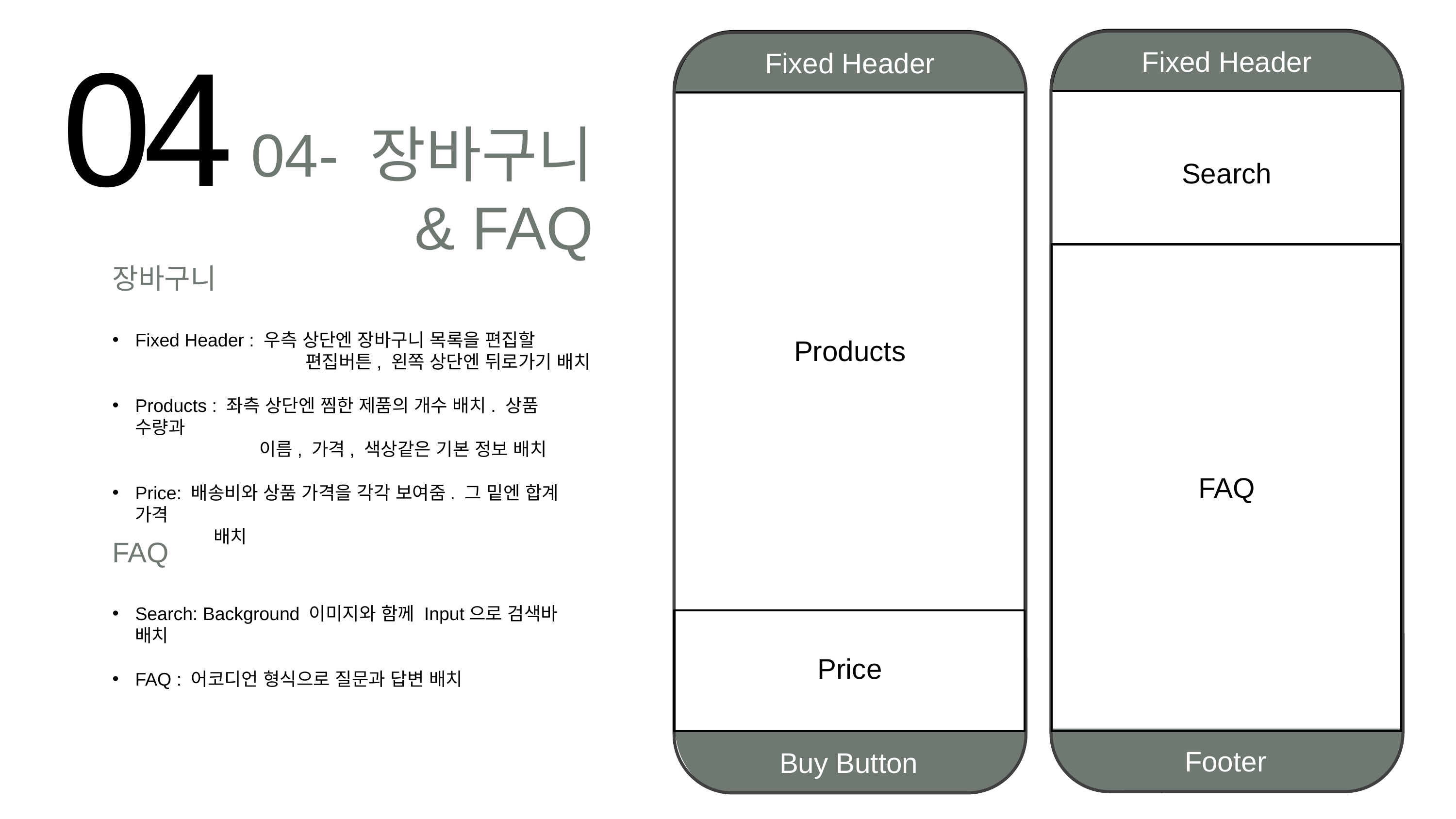

04

Fixed Header
Fixed Header

04- 장바구니 & FAQ
Search

장바구니

Fixed Header : 우측 상단엔 장바구니 목록을 편집할
                                     편집버튼, 왼쪽 상단엔 뒤로가기 배치

Products : 좌측 상단엔 찜한 제품의 개수 배치. 상품 수량과
                            이름, 가격, 색상같은 기본 정보 배치

Price: 배송비와 상품 가격을 각각 보여줌. 그 밑엔 합계 가격
                   배치
Products
FAQ
FAQ

Search: Background 이미지와 함께 Input으로 검색바 배치

FAQ : 어코디언 형식으로 질문과 답변 배치

Price

Footer
Buy Button